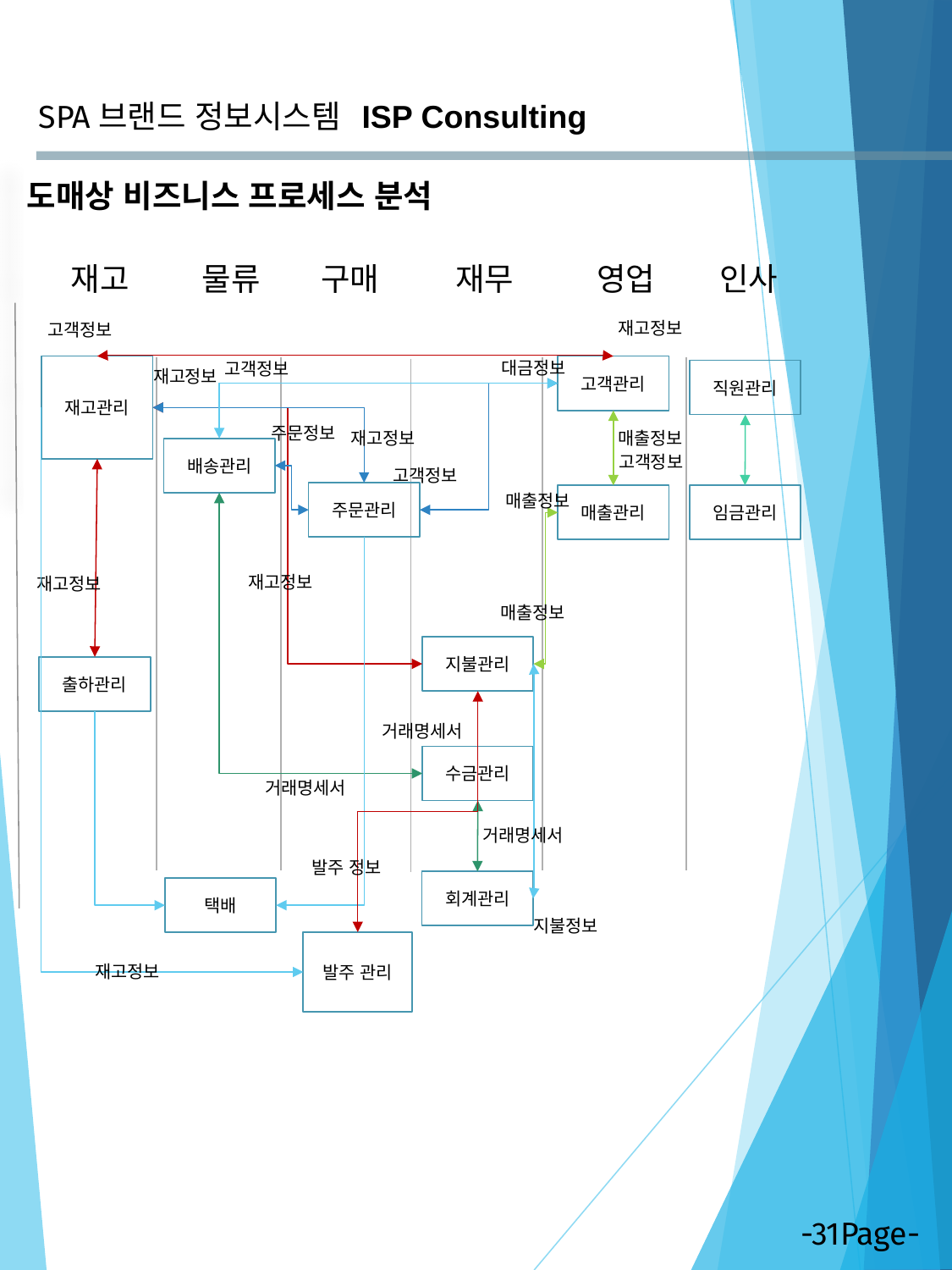

SPA브랜드 정보시스템
ISP Consulting
도매상 비즈니스 프로세스 분석
재고
물류
구매
재무
영업
인사
재고정보
고객정보
대금정보
고객정보
재고관리
고객관리
재고정보
직원관리
주문정보
재고정보
매출정보
배송관리
고객정보
고객정보
주문관리
매출정보
매출관리
임금관리
재고정보
재고정보
매출정보
지불관리
출하관리
거래명세서
수금관리
거래명세서
거래명세서
발주 정보
회계관리
택배
지불정보
발주 관리
재고정보
-31Page-